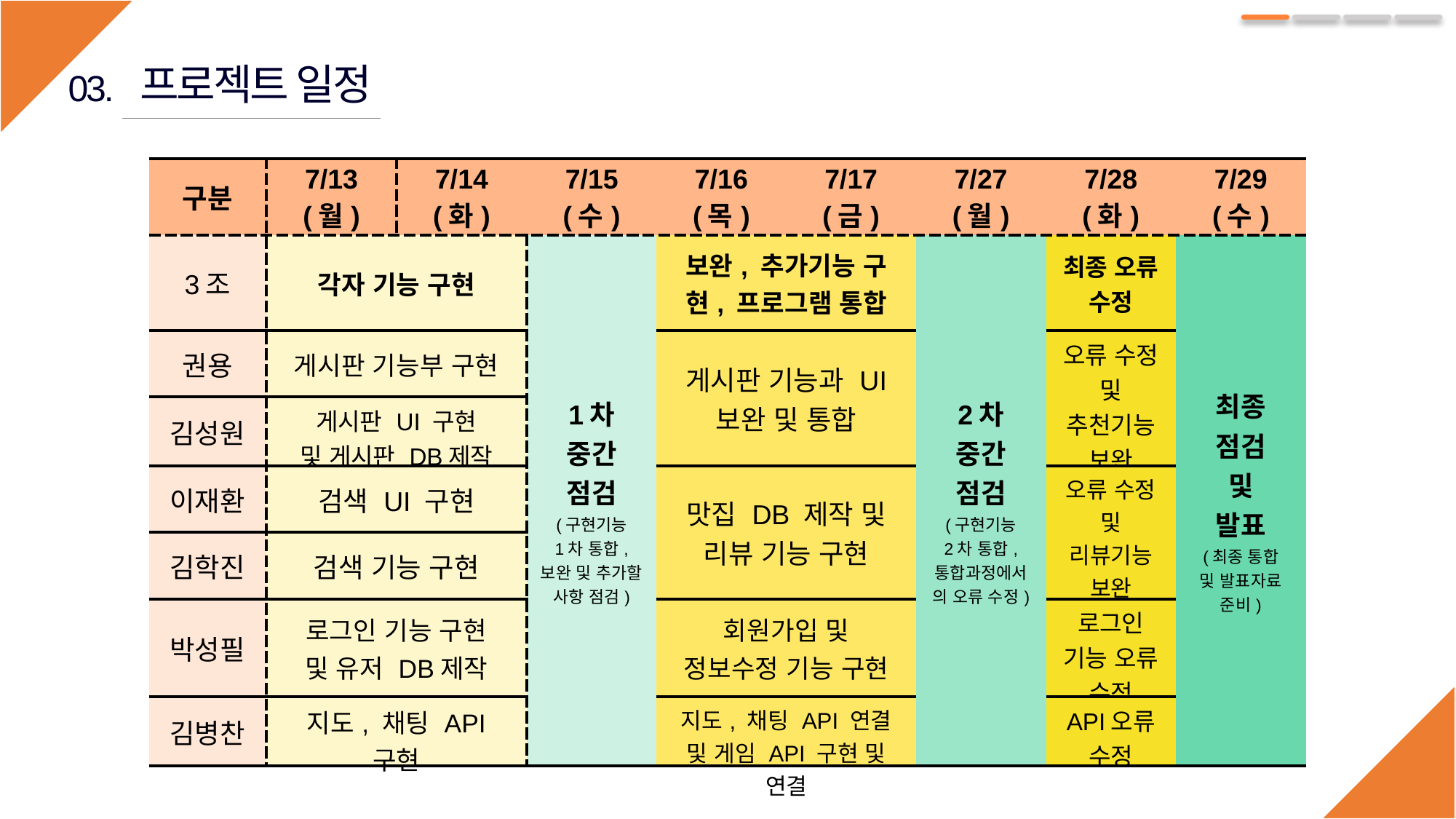

프로젝트 일정
03.
| 구분 | 7/13(월) | 7/14(화) | 7/15(수) | 7/16(목) | 7/17(금) | 7/27(월) | 7/28(화) | 7/29(수) |
| --- | --- | --- | --- | --- | --- | --- | --- | --- |
| 3조 | 각자 기능 구현 |  | 1차 중간 점검 (구현기능 1차 통합, 보완 및 추가할 사항 점검) | 보완, 추가기능 구현, 프로그램 통합 |  | 2차 중간 점검 (구현기능 2차 통합, 통합과정에서의 오류 수정) | 최종 오류 수정 | 최종 점검 및 발표 (최종 통합 및 발표자료 준비) |
| 권용 | 게시판 기능부 구현 |  |  | 게시판 기능과 UI 보완 및 통합 |  |  | 오류 수정 및 추천기능 보완 |  |
| 김성원 | 게시판 UI 구현 및 게시판 DB제작 |  |  |  |  |  |  |  |
| 이재환 | 검색 UI 구현 |  |  | 맛집 DB 제작 및 리뷰 기능 구현 |  |  | 오류 수정 및 리뷰기능 보완 |  |
| 김학진 | 검색 기능 구현 |  |  |  |  |  |  |  |
| 박성필 | 로그인 기능 구현 및 유저 DB제작 |  |  | 회원가입 및 정보수정 기능 구현 |  |  | 로그인 기능 오류 수정 |  |
| 김병찬 | 지도, 채팅 API 구현 |  |  | 지도, 채팅 API 연결 및 게임 API 구현 및 연결 |  |  | API오류 수정 |  |